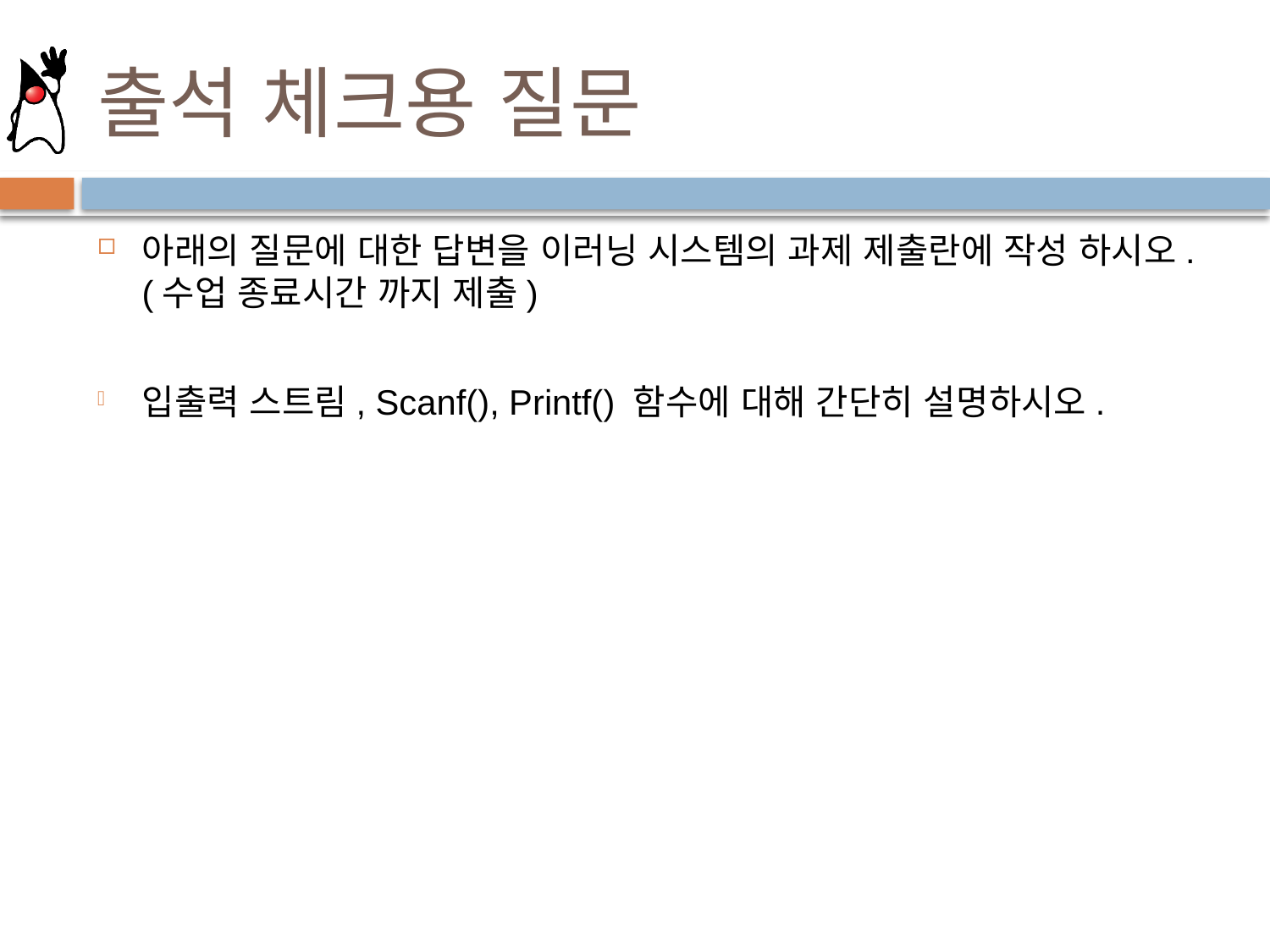

# 출석 체크용 질문
아래의 질문에 대한 답변을 이러닝 시스템의 과제 제출란에 작성 하시오. (수업 종료시간 까지 제출)

입출력 스트림, Scanf(), Printf() 함수에 대해 간단히 설명하시오.